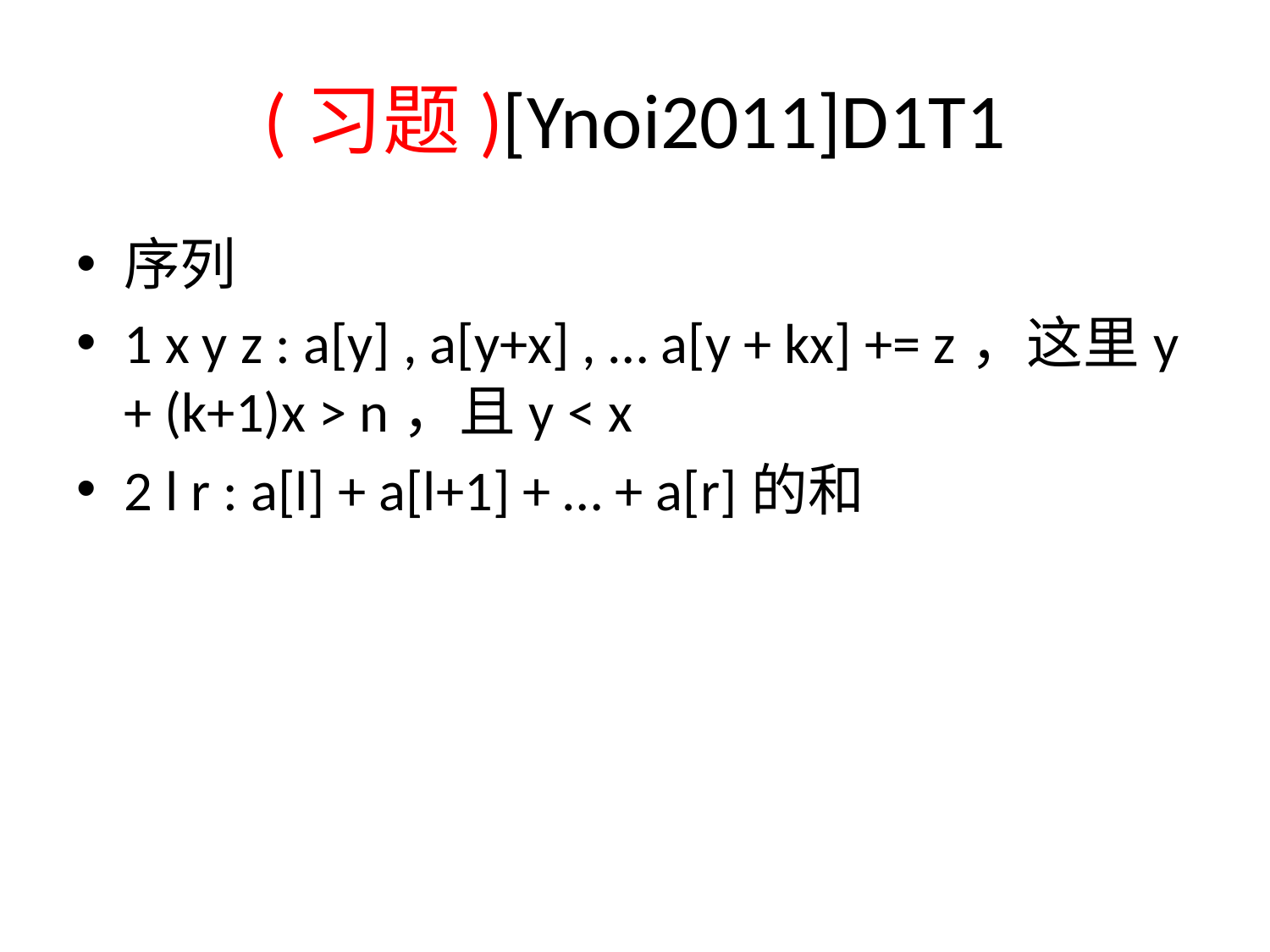

# (习题)[Ynoi2011]D1T1
序列
1 x y z : a[y] , a[y+x] , … a[y + kx] += z，这里y + (k+1)x > n，且y < x
2 l r : a[l] + a[l+1] + … + a[r]的和